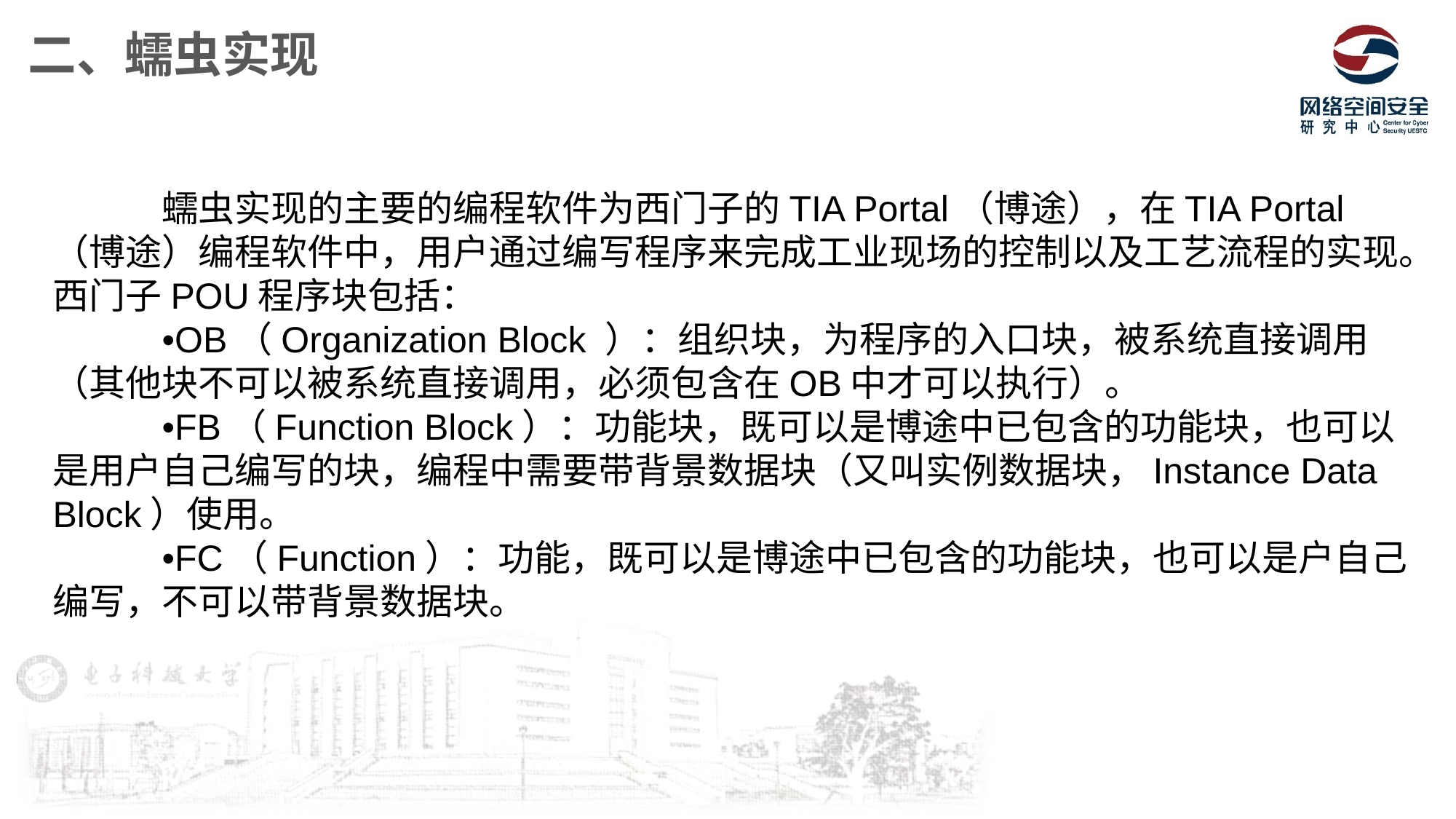

二、蠕虫实现
	蠕虫实现的主要的编程软件为西门子的TIA Portal（博途），在TIA Portal（博途）编程软件中，用户通过编写程序来完成工业现场的控制以及工艺流程的实现。西门子POU程序块包括：
	•OB（Organization Block ）：组织块，为程序的入口块，被系统直接调用（其他块不可以被系统直接调用，必须包含在OB中才可以执行）。
	•FB（Function Block）：功能块，既可以是博途中已包含的功能块，也可以是用户自己编写的块，编程中需要带背景数据块（又叫实例数据块，Instance Data Block）使用。
	•FC（Function）：功能，既可以是博途中已包含的功能块，也可以是户自己编写，不可以带背景数据块。